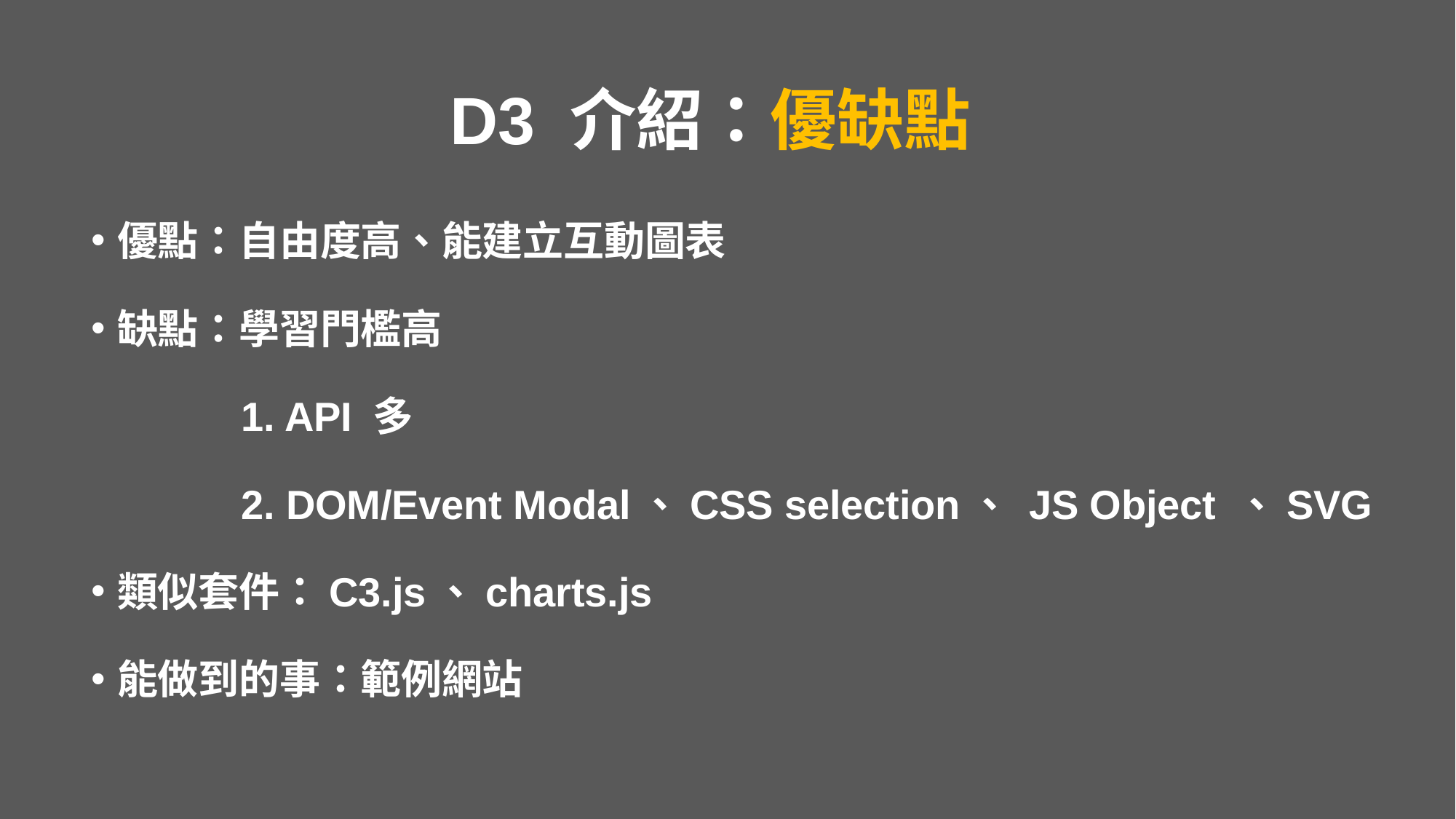

# D3 介紹：優缺點
優點：自由度高、能建立互動圖表
缺點：學習門檻高
	    1. API 多
	    2. DOM/Event Modal、CSS selection、 JS Object 、SVG
類似套件：C3.js、charts.js
能做到的事：範例網站